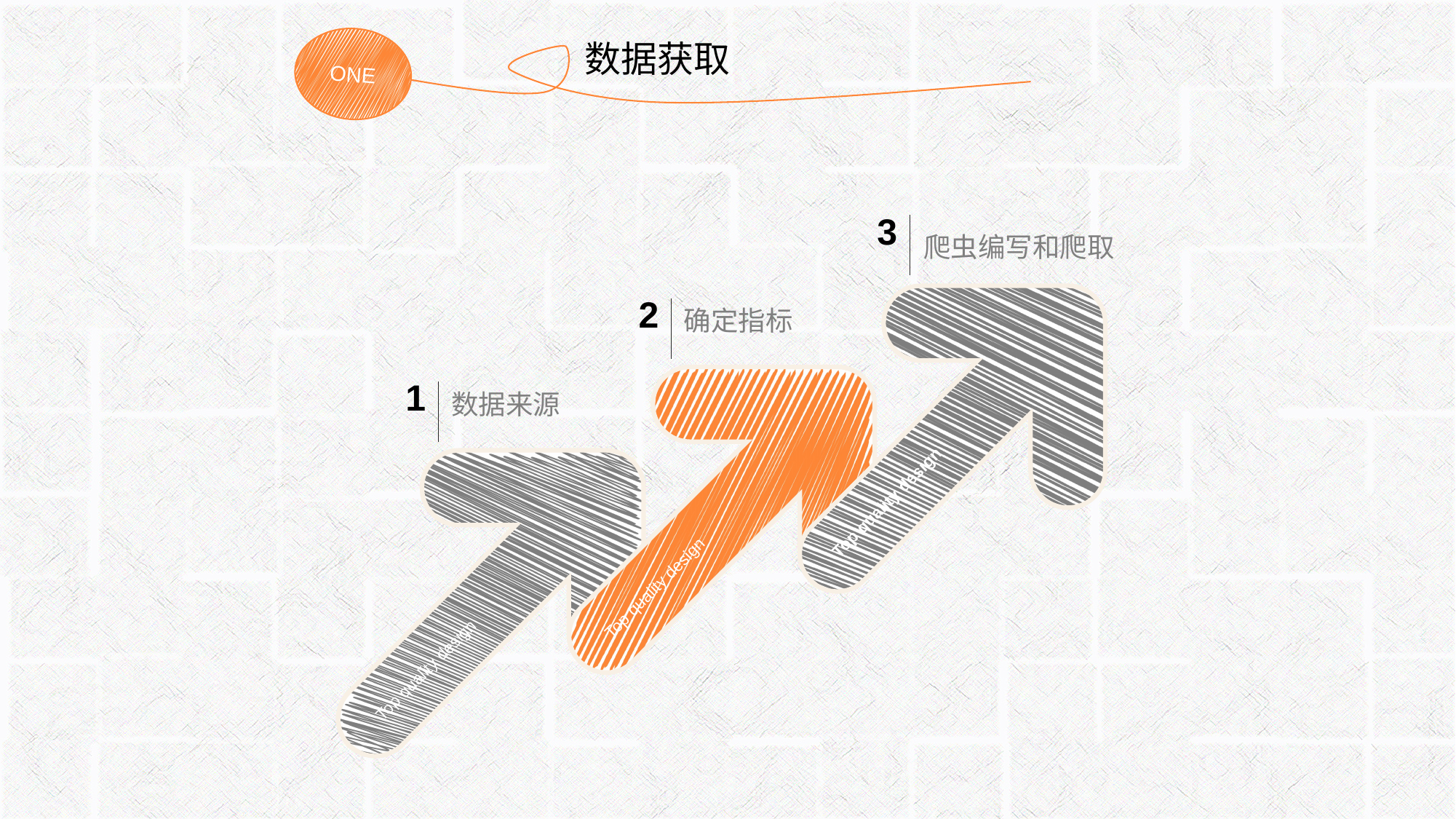

ONE

数据获取
3
爬虫编写和爬取
2
确定指标
1
数据来源

Top quality design

Top quality design
Top quality design